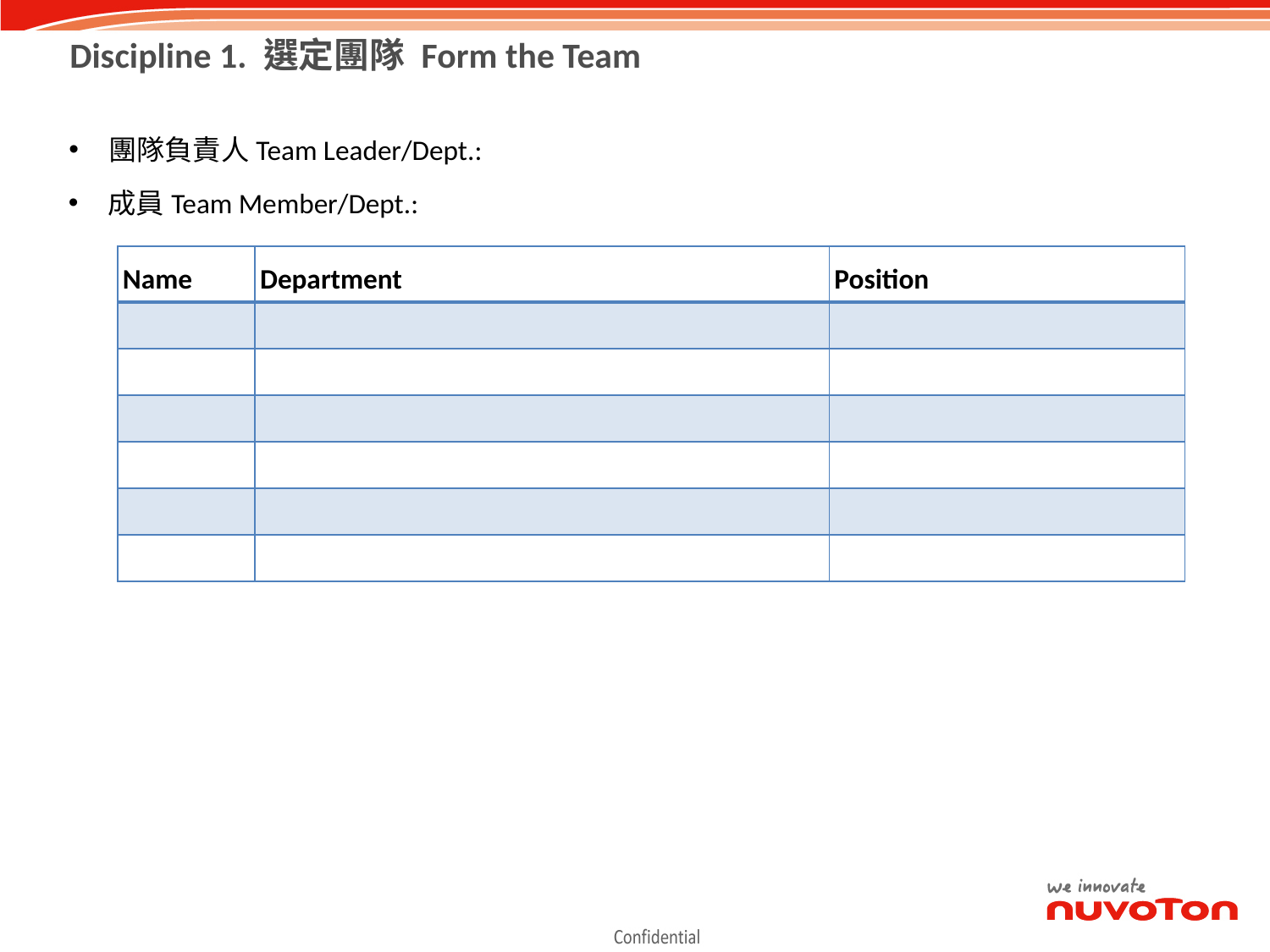

Discipline 1. 選定團隊 Form the Team
團隊負責人Team Leader/Dept.:
成員Team Member/Dept.:
| Name | Department | Position |
| --- | --- | --- |
|  |  |  |
|  |  |  |
|  |  |  |
|  |  |  |
|  |  |  |
|  |  |  |